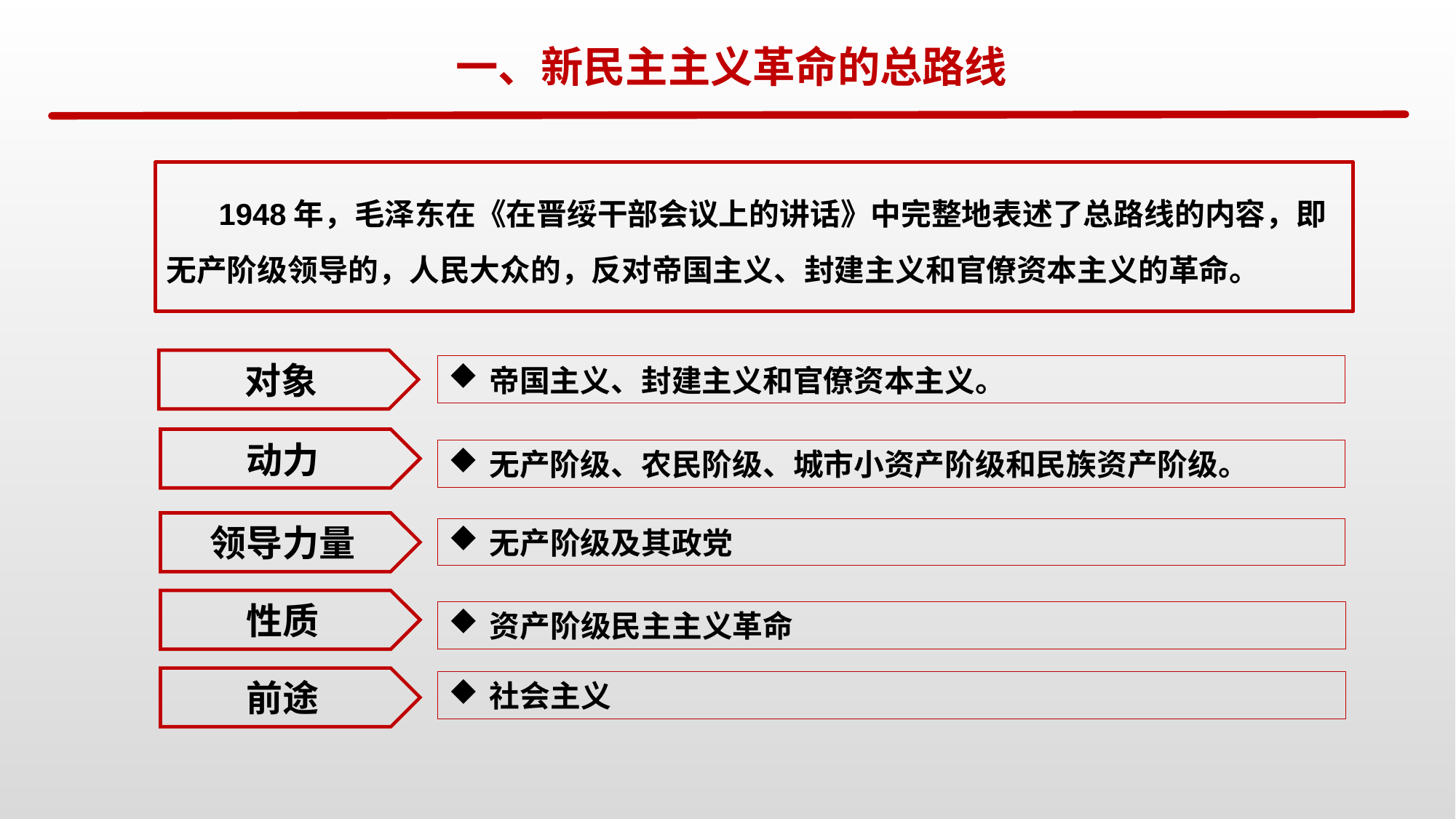

一、新民主主义革命的总路线
 1948年，毛泽东在《在晋绥干部会议上的讲话》中完整地表述了总路线的内容，即无产阶级领导的，人民大众的，反对帝国主义、封建主义和官僚资本主义的革命。
对象
帝国主义、封建主义和官僚资本主义。
动力
无产阶级、农民阶级、城市小资产阶级和民族资产阶级。
领导力量
无产阶级及其政党
性质
资产阶级民主主义革命
前途
社会主义